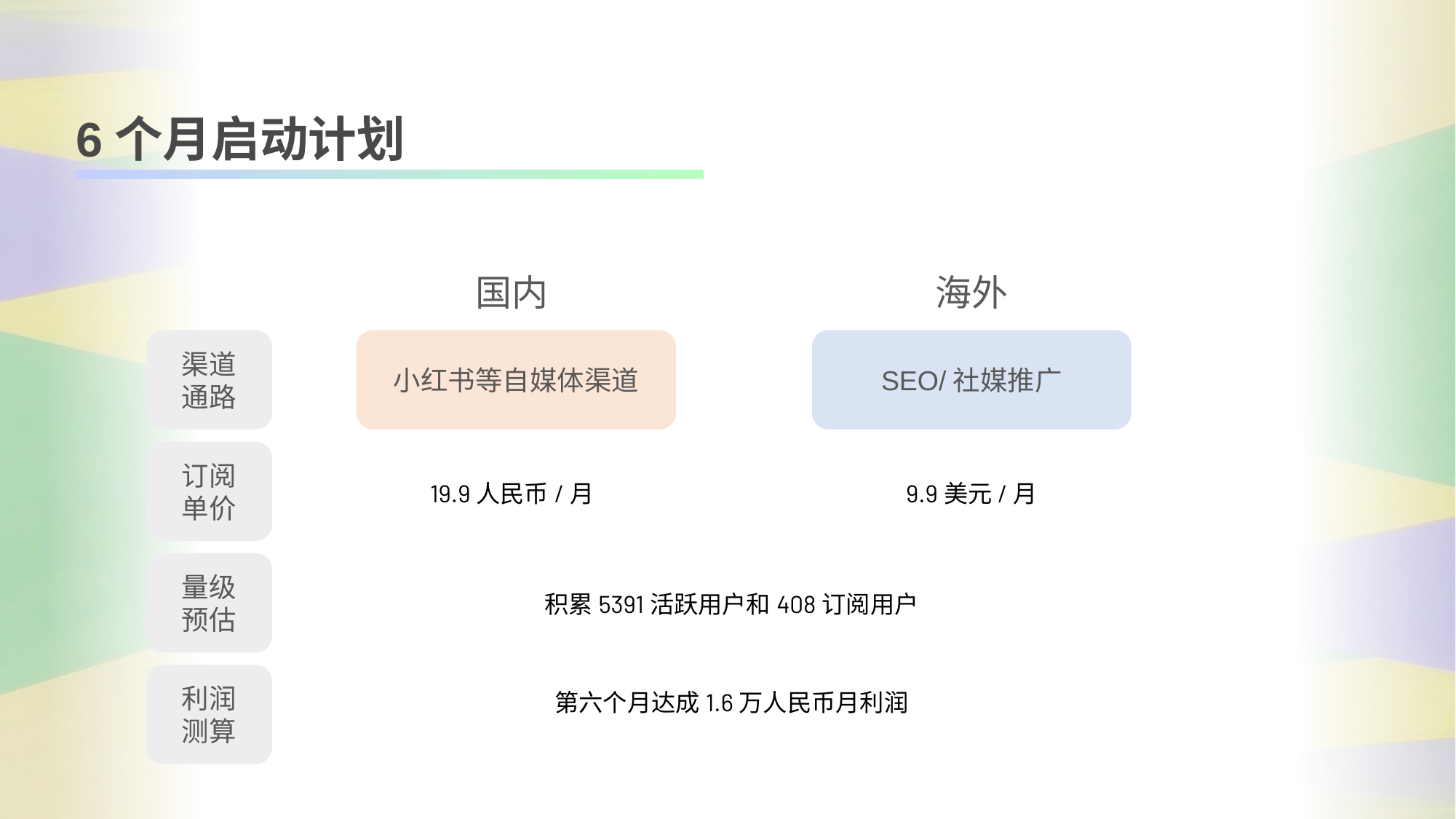

6个月启动计划
国内
海外
渠道
通路
小红书等自媒体渠道
SEO/社媒推广
订阅
单价
19.9人民币/月
9.9美元/月
量级
预估
积累5391活跃用户和408订阅用户
利润
测算
第六个月达成1.6万人民币月利润